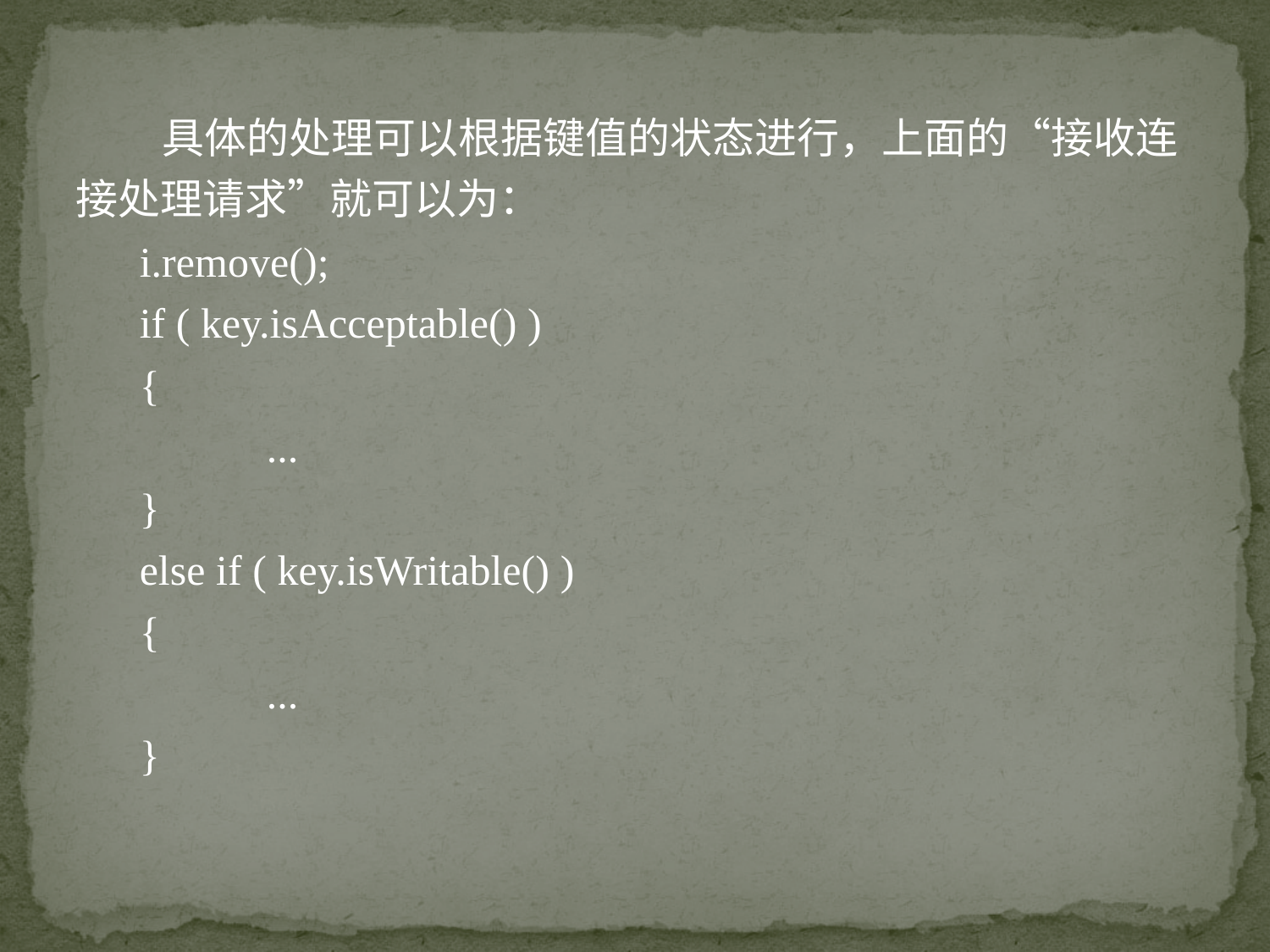

具体的处理可以根据键值的状态进行，上面的“接收连接处理请求”就可以为：
i.remove();
if ( key.isAcceptable() )
{
	...
}
else if ( key.isWritable() )
{
	...
}